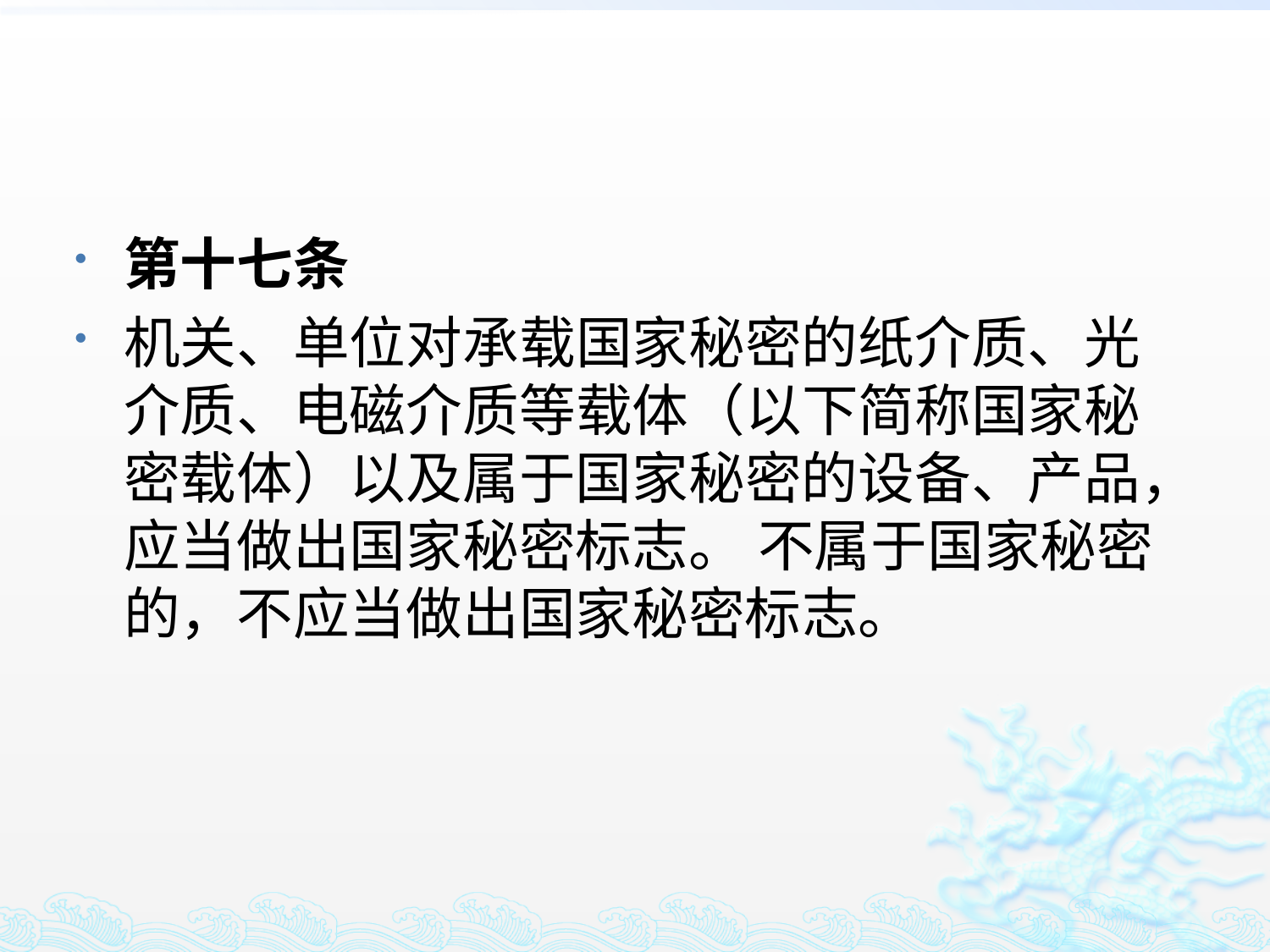

#
第十七条
机关、单位对承载国家秘密的纸介质、光介质、电磁介质等载体（以下简称国家秘密载体）以及属于国家秘密的设备、产品，应当做出国家秘密标志。 不属于国家秘密的，不应当做出国家秘密标志。